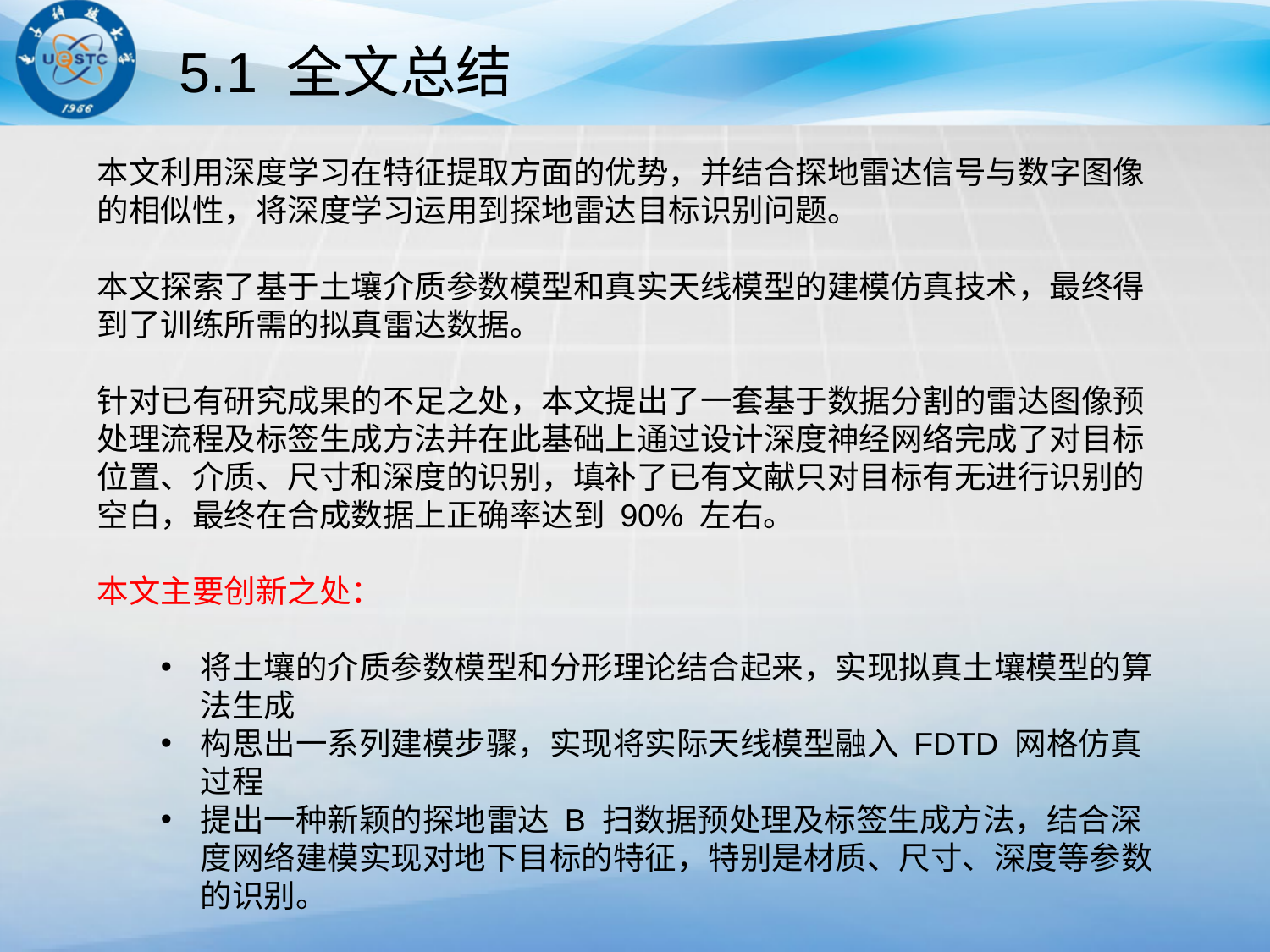

5.1 全文总结
本文利用深度学习在特征提取方面的优势，并结合探地雷达信号与数字图像的相似性，将深度学习运用到探地雷达目标识别问题。

本文探索了基于土壤介质参数模型和真实天线模型的建模仿真技术，最终得到了训练所需的拟真雷达数据。

针对已有研究成果的不足之处，本文提出了一套基于数据分割的雷达图像预处理流程及标签生成方法并在此基础上通过设计深度神经网络完成了对目标位置、介质、尺寸和深度的识别，填补了已有文献只对目标有无进行识别的空白，最终在合成数据上正确率达到 90% 左右。

本文主要创新之处：

将土壤的介质参数模型和分形理论结合起来，实现拟真土壤模型的算法生成
构思出一系列建模步骤，实现将实际天线模型融入 FDTD 网格仿真过程
提出一种新颖的探地雷达 B 扫数据预处理及标签生成方法，结合深度网络建模实现对地下目标的特征，特别是材质、尺寸、深度等参数的识别。